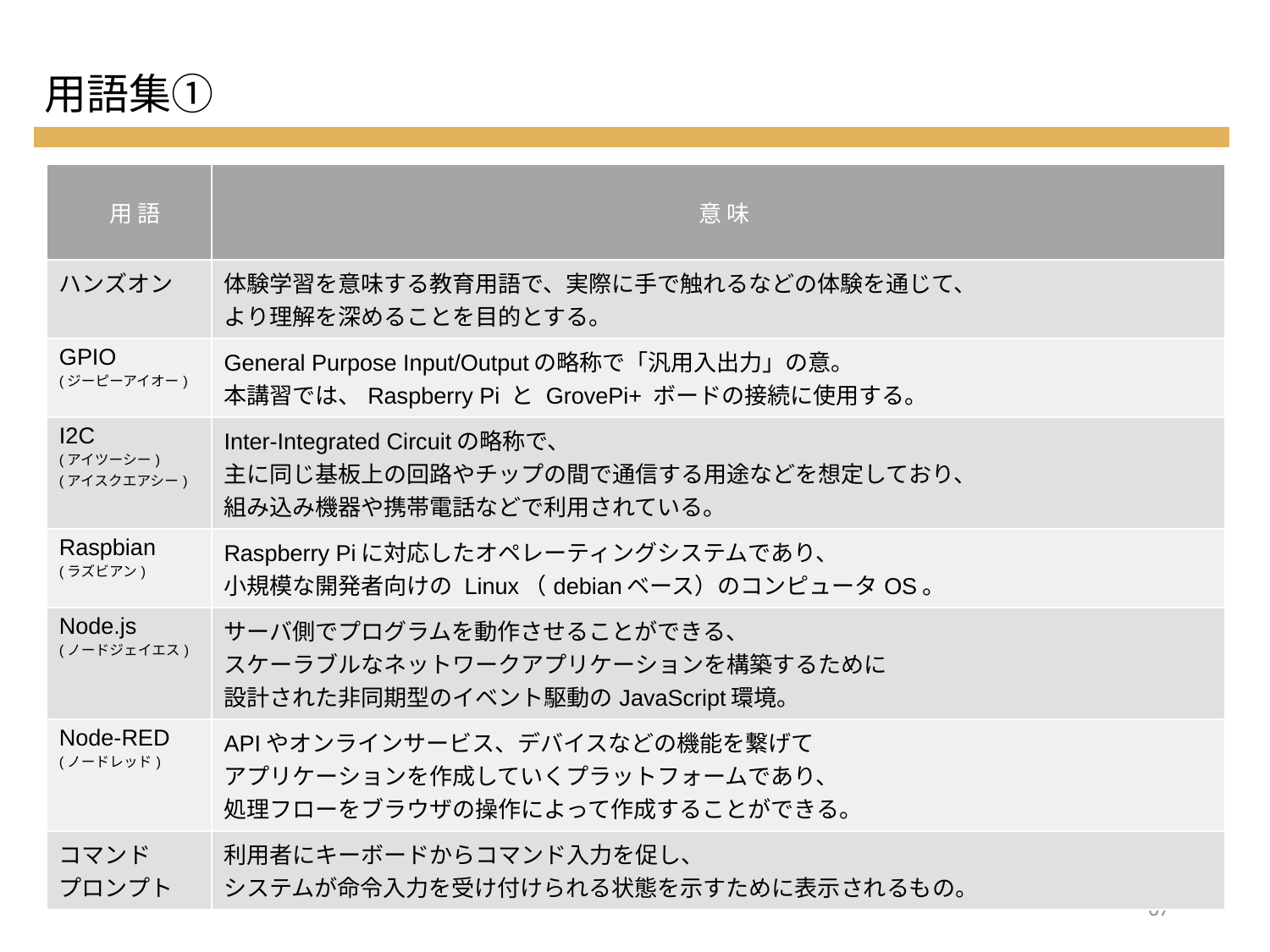

用語集①
| 用 語 | 意 味 |
| --- | --- |
| ハンズオン | 体験学習を意味する教育用語で、実際に手で触れるなどの体験を通じて、 より理解を深めることを目的とする。 |
| GPIO (ジーピーアイオー) | General Purpose Input/Outputの略称で「汎用入出力」の意。 本講習では、Raspberry Pi と GrovePi+ ボードの接続に使用する。 |
| I2C (アイツーシー) (アイスクエアシー) | Inter-Integrated Circuitの略称で、 主に同じ基板上の回路やチップの間で通信する用途などを想定しており、 組み込み機器や携帯電話などで利用されている。 |
| Raspbian (ラズビアン) | Raspberry Piに対応したオペレーティングシステムであり、 小規模な開発者向けの Linux（debianベース）のコンピュータOS。 |
| Node.js (ノードジェイエス) | サーバ側でプログラムを動作させることができる、 スケーラブルなネットワークアプリケーションを構築するために 設計された非同期型のイベント駆動のJavaScript環境。 |
| Node-RED (ノードレッド) | APIやオンラインサービス、デバイスなどの機能を繋げて アプリケーションを作成していくプラットフォームであり、 処理フローをブラウザの操作によって作成することができる。 |
| コマンド プロンプト | 利用者にキーボードからコマンド入力を促し、 システムが命令入力を受け付けられる状態を示すために表示されるもの。 |
67